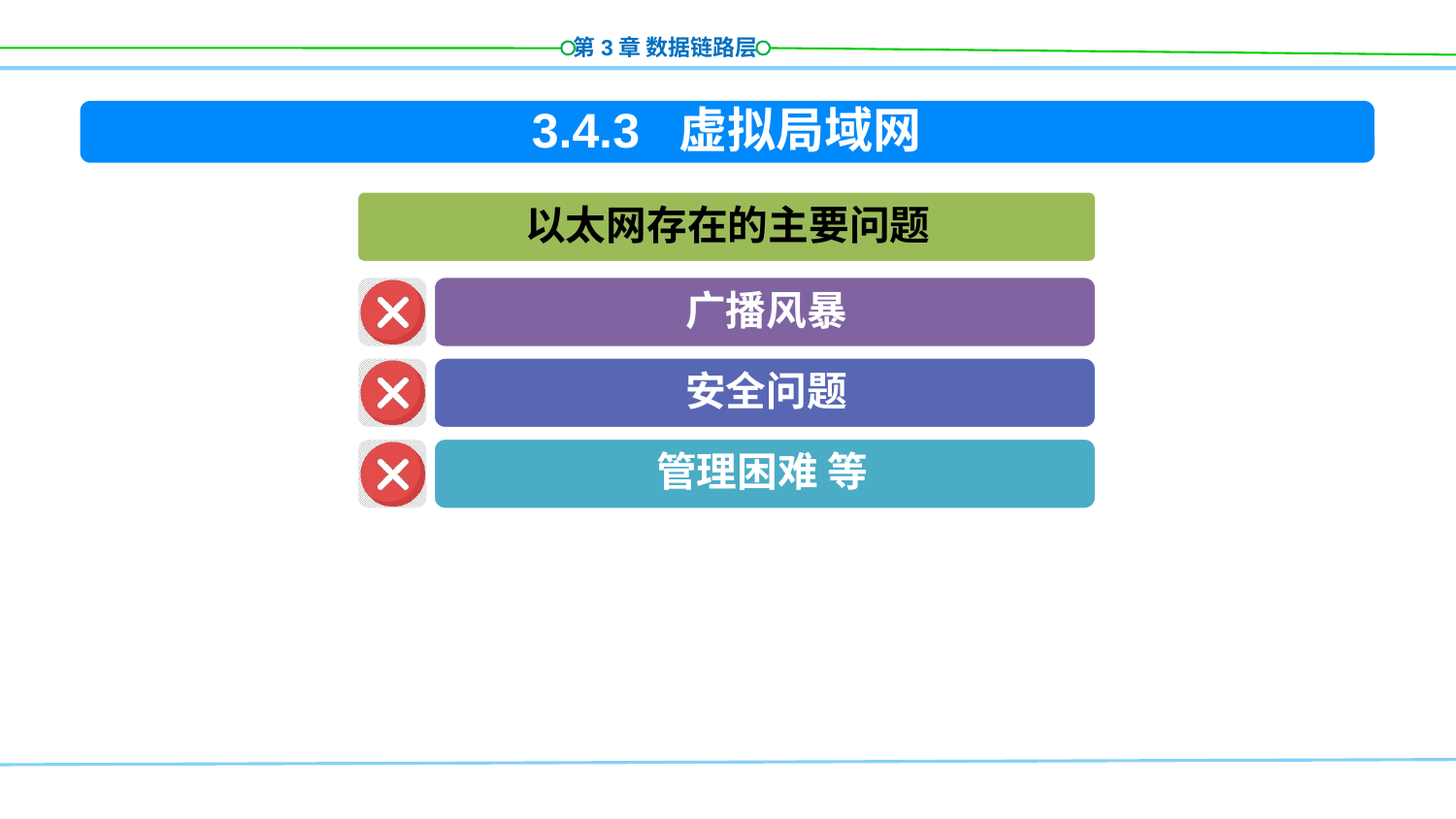

3.4.3  虚拟局域网

以太网存在的主要问题
广播风暴
安全问题
管理困难 等